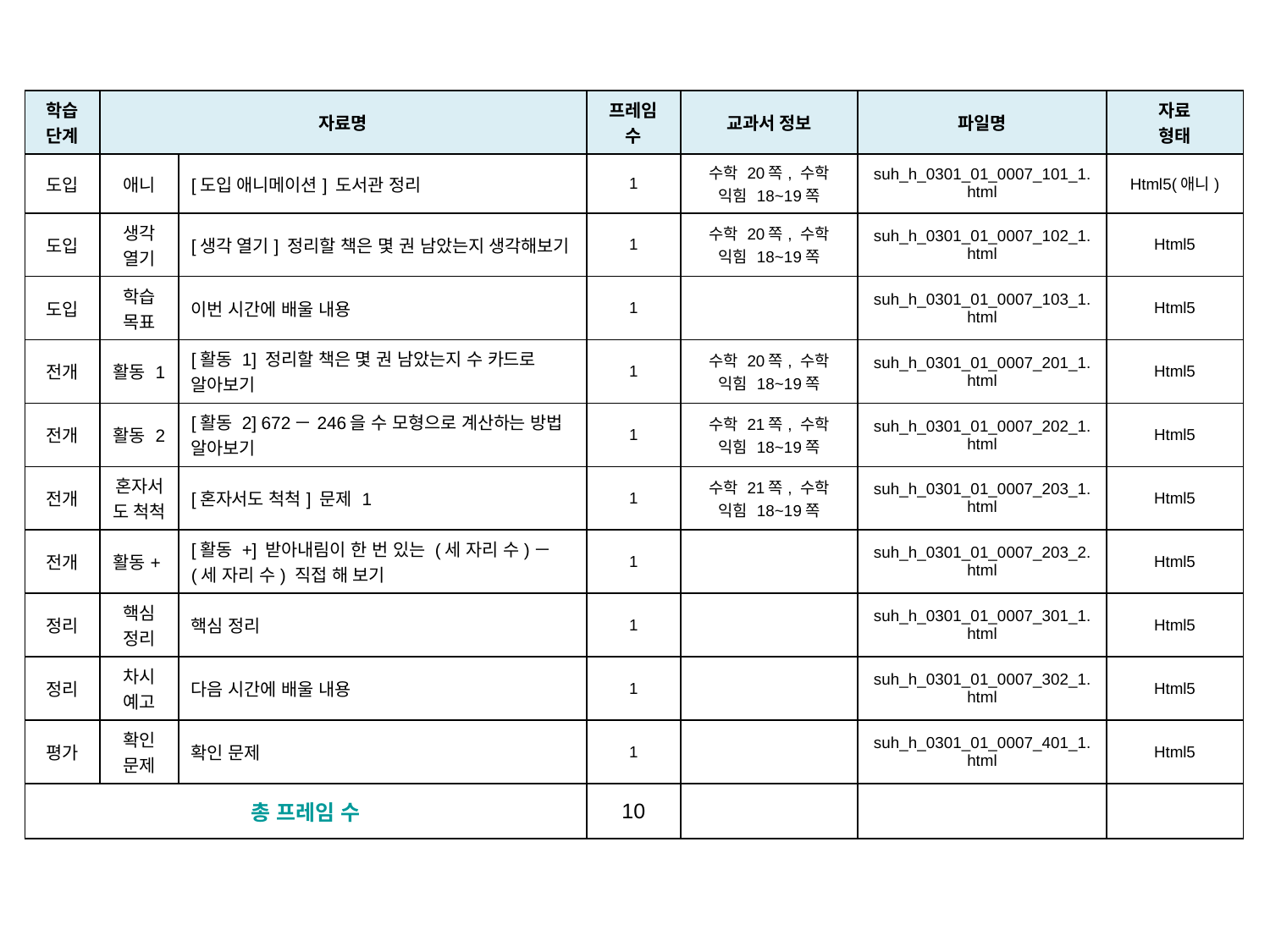

| 학습 단계 | 자료명 |  | 프레임 수 | 교과서 정보 | 파일명 | 자료 형태 |
| --- | --- | --- | --- | --- | --- | --- |
| 도입 | 애니 | [도입 애니메이션] 도서관 정리 | 1 | 수학 20쪽, 수학 익힘 18~19쪽 | suh\_h\_0301\_01\_0007\_101\_1.html | Html5(애니) |
| 도입 | 생각 열기 | [생각 열기] 정리할 책은 몇 권 남았는지 생각해보기 | 1 | 수학 20쪽, 수학 익힘 18~19쪽 | suh\_h\_0301\_01\_0007\_102\_1.html | Html5 |
| 도입 | 학습 목표 | 이번 시간에 배울 내용 | 1 |  | suh\_h\_0301\_01\_0007\_103\_1.html | Html5 |
| 전개 | 활동 1 | [활동 1] 정리할 책은 몇 권 남았는지 수 카드로 알아보기 | 1 | 수학 20쪽, 수학 익힘 18~19쪽 | suh\_h\_0301\_01\_0007\_201\_1.html | Html5 |
| 전개 | 활동 2 | [활동 2] 672－246을 수 모형으로 계산하는 방법 알아보기 | 1 | 수학 21쪽, 수학 익힘 18~19쪽 | suh\_h\_0301\_01\_0007\_202\_1.html | Html5 |
| 전개 | 혼자서도 척척 | [혼자서도 척척] 문제 1 | 1 | 수학 21쪽, 수학 익힘 18~19쪽 | suh\_h\_0301\_01\_0007\_203\_1.html | Html5 |
| 전개 | 활동+ | [활동 +] 받아내림이 한 번 있는 (세 자리 수)－(세 자리 수) 직접 해 보기 | 1 |  | suh\_h\_0301\_01\_0007\_203\_2.html | Html5 |
| 정리 | 핵심 정리 | 핵심 정리 | 1 |  | suh\_h\_0301\_01\_0007\_301\_1.html | Html5 |
| 정리 | 차시 예고 | 다음 시간에 배울 내용 | 1 |  | suh\_h\_0301\_01\_0007\_302\_1.html | Html5 |
| 평가 | 확인 문제 | 확인 문제 | 1 |  | suh\_h\_0301\_01\_0007\_401\_1.html | Html5 |
| 총 프레임 수 |  |  | 10 |  |  |  |